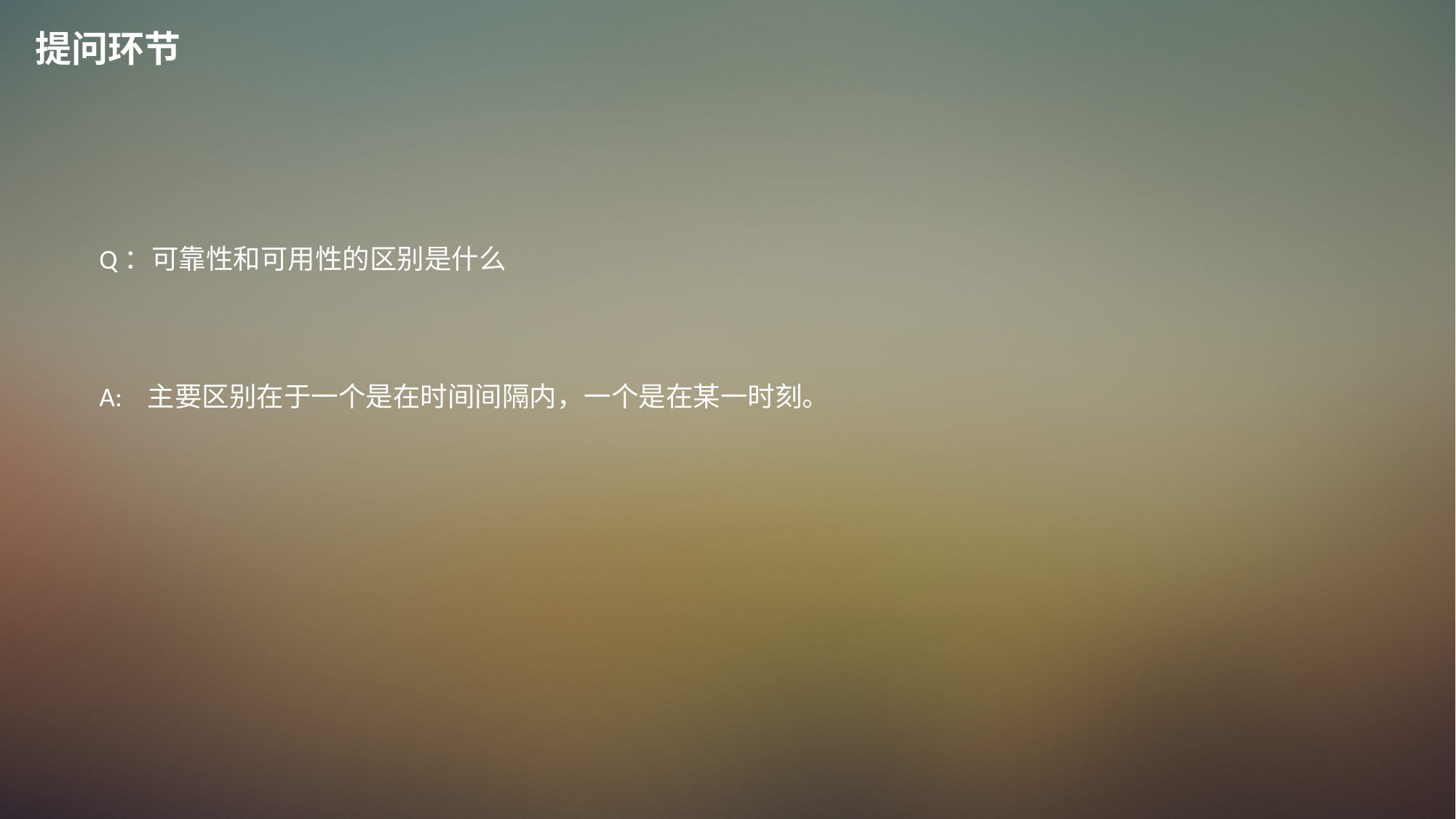

提问环节
Q：可靠性和可用性的区别是什么
A:   主要区别在于一个是在时间间隔内，一个是在某一时刻。